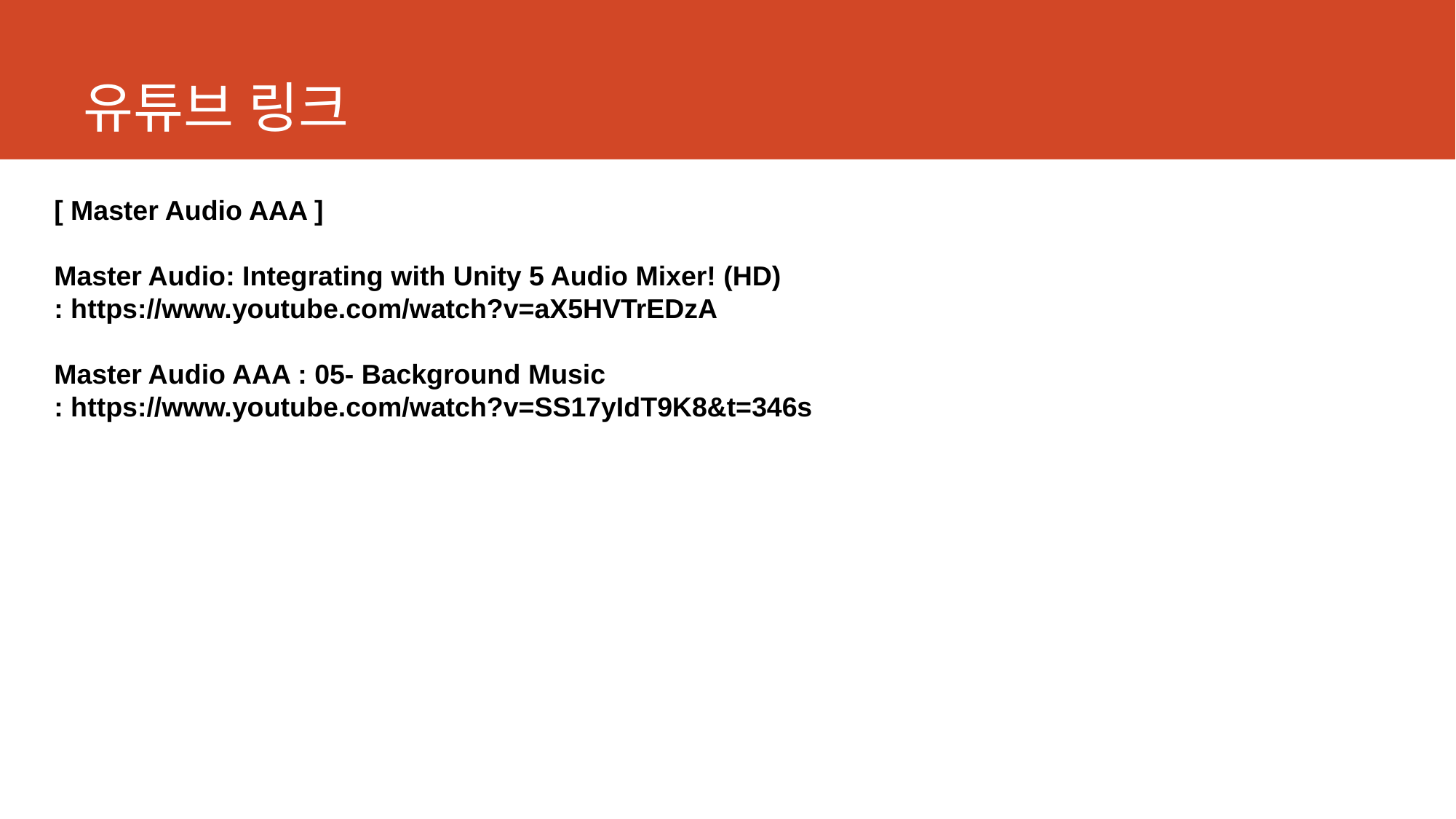

# 유튜브 링크

[ Master Audio AAA ]

Master Audio: Integrating with Unity 5 Audio Mixer! (HD)
: https://www.youtube.com/watch?v=aX5HVTrEDzA

Master Audio AAA : 05- Background Music
: https://www.youtube.com/watch?v=SS17yIdT9K8&t=346s